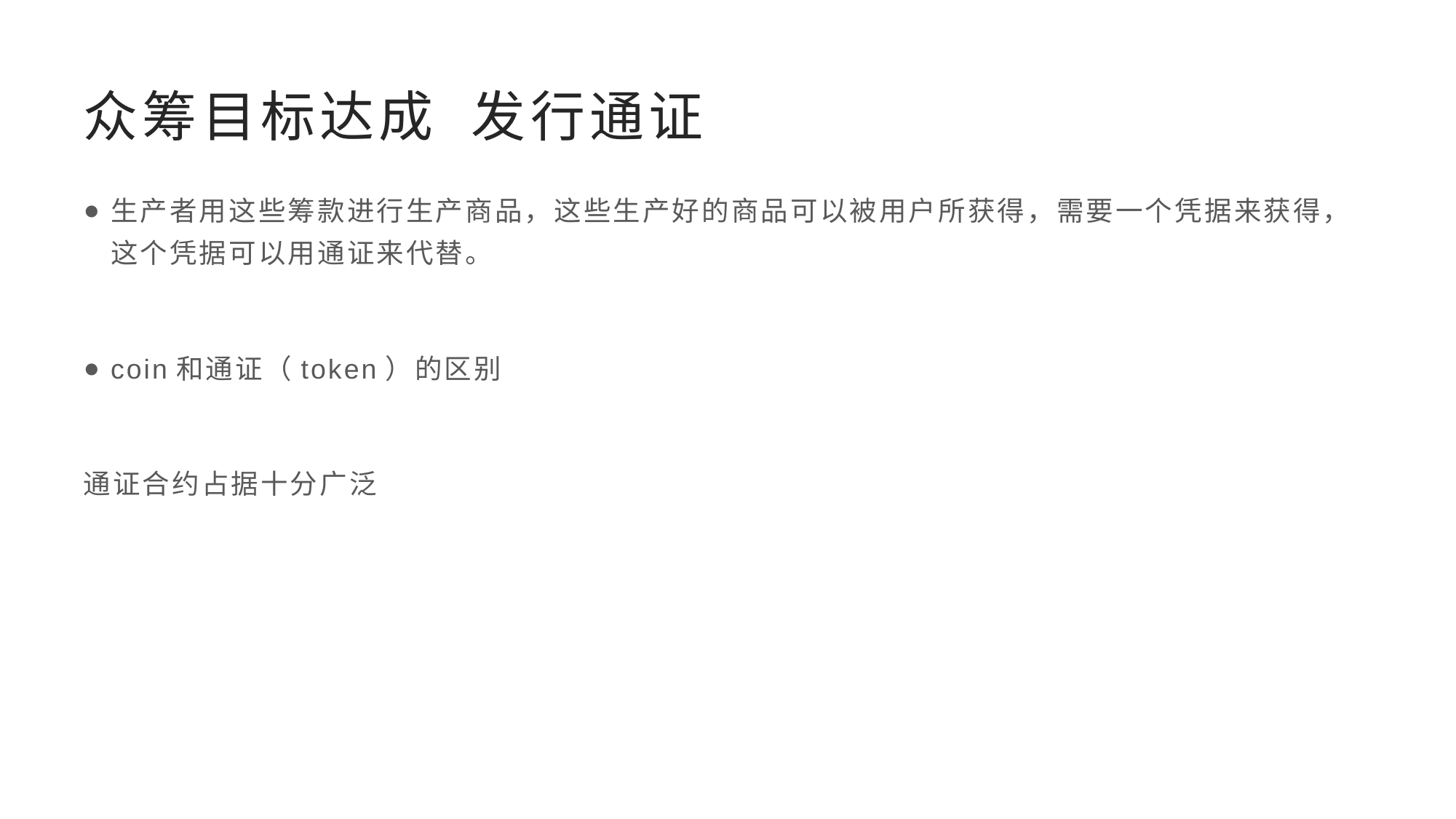

# 众筹目标达成  发行通证
生产者用这些筹款进行生产商品，这些生产好的商品可以被用户所获得，需要一个凭据来获得，这个凭据可以用通证来代替。

coin和通证（token）的区别

通证合约占据十分广泛